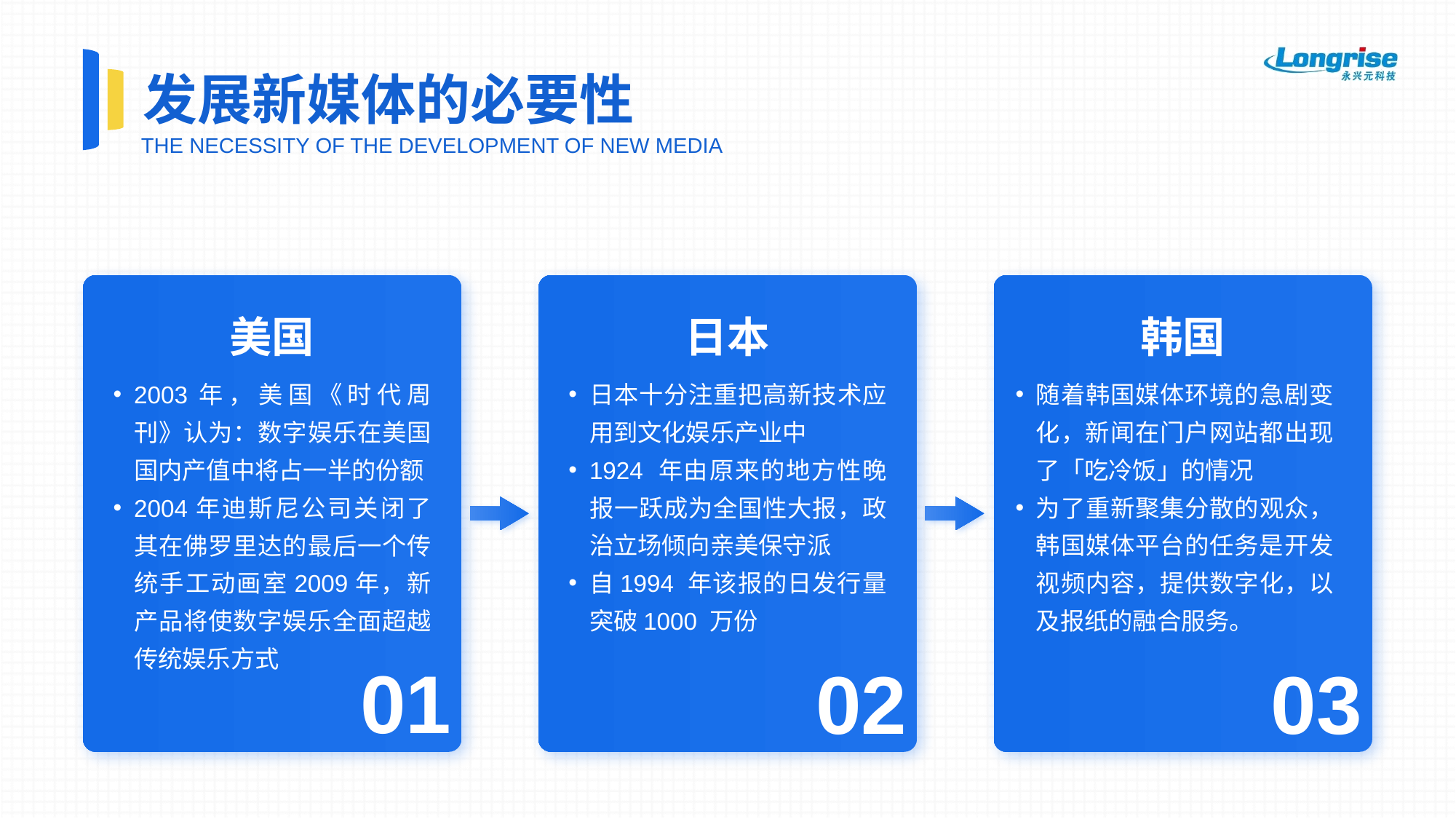

发展新媒体的必要性
THE NECESSITY OF THE DEVELOPMENT OF NEW MEDIA

美国
日本
韩国
2003年，美国《时代周刊》认为：数字娱乐在美国国内产值中将占一半的份额
2004年迪斯尼公司关闭了其在佛罗里达的最后一个传统手工动画室2009年，新产品将使数字娱乐全面超越传统娱乐方式
日本十分注重把高新技术应用到文化娱乐产业中
1924 年由原来的地方性晚报一跃成为全国性大报，政治立场倾向亲美保守派
自1994 年该报的日发行量突破1000 万份
随着韩国媒体环境的急剧变化，新闻在门户网站都出现了「吃冷饭」的情况
为了重新聚集分散的观众，韩国媒体平台的任务是开发视频内容，提供数字化，以及报纸的融合服务。

01
02
03